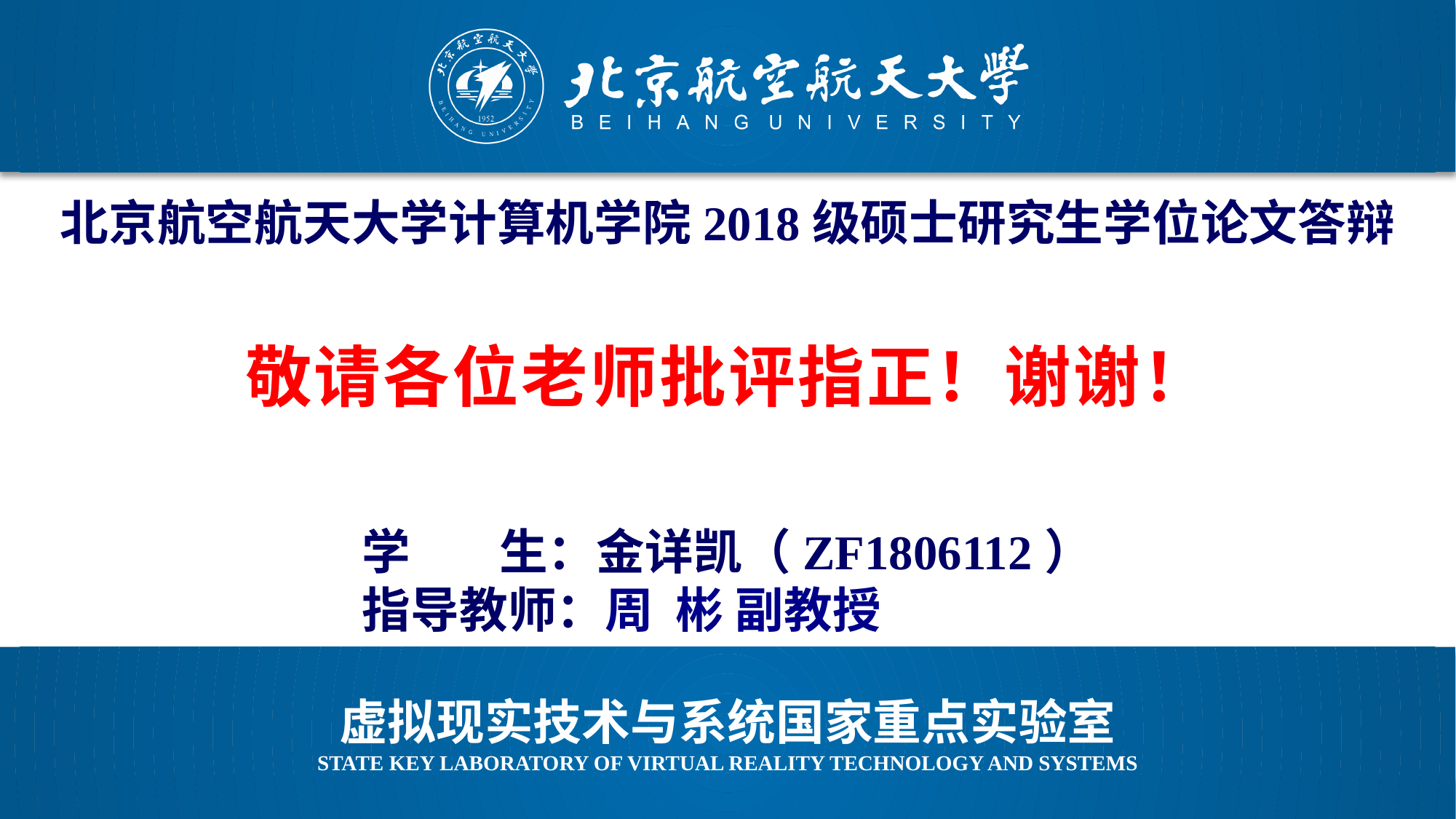

北京航空航天大学计算机学院2018级硕士研究生学位论文答辩
敬请各位老师批评指正！谢谢！
学        生：金详凯（ZF1806112）
指导教师：周  彬 副教授